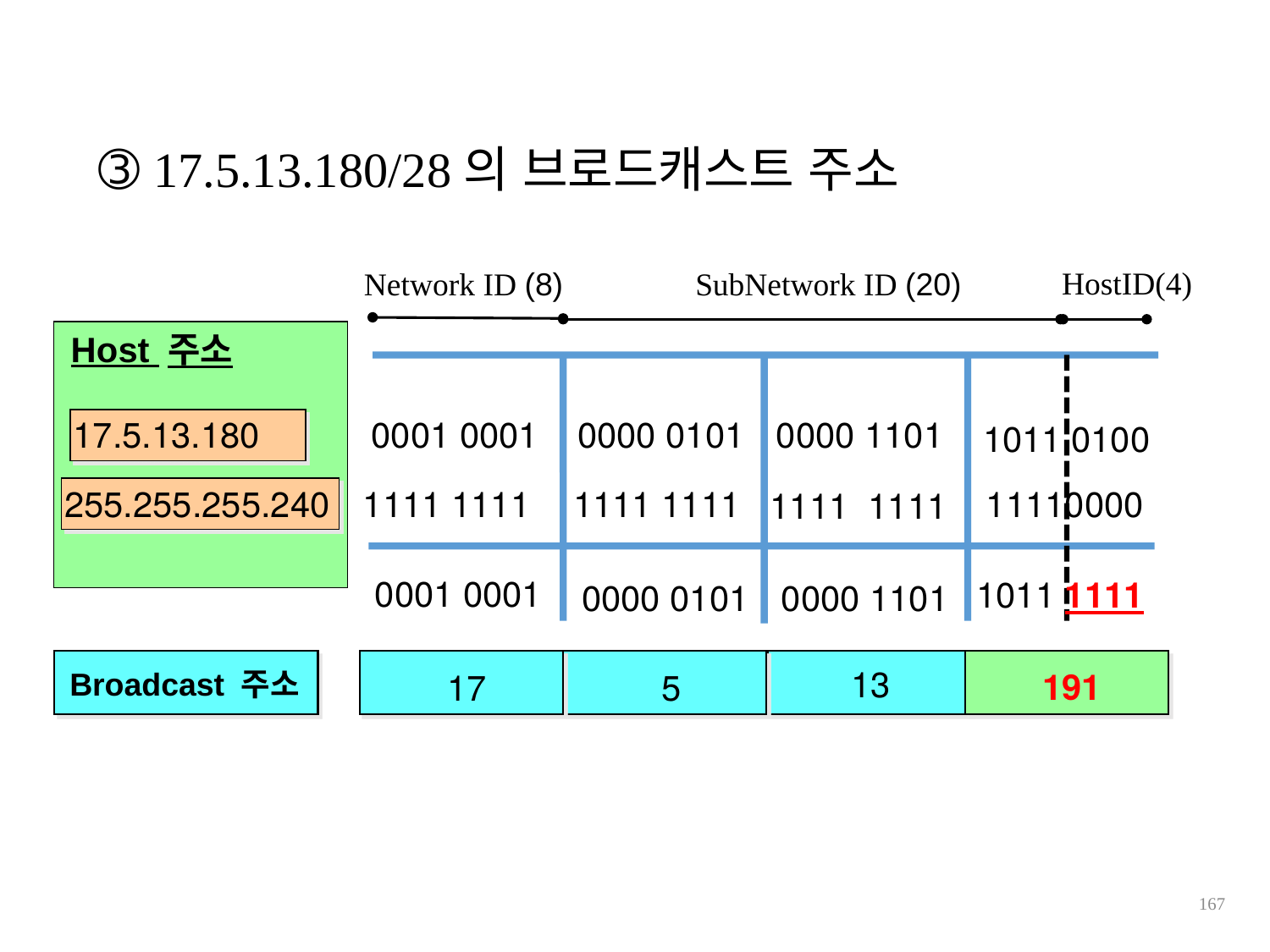

➂ 17.5.13.180/28의 브로드캐스트 주소
HostID(4)
Network ID (8)
SubNetwork ID (20)
 Host 주소

17.5.13.180
0000 0101
0000 1101
     0001 0001
1011 0100
255.255.255.240
1111 1111
1111 1111
11110000
1111  1111

     0001 0001
1011 1111
0000 0101
0000 1101

13
Broadcast 주소
191
   17
   5
167